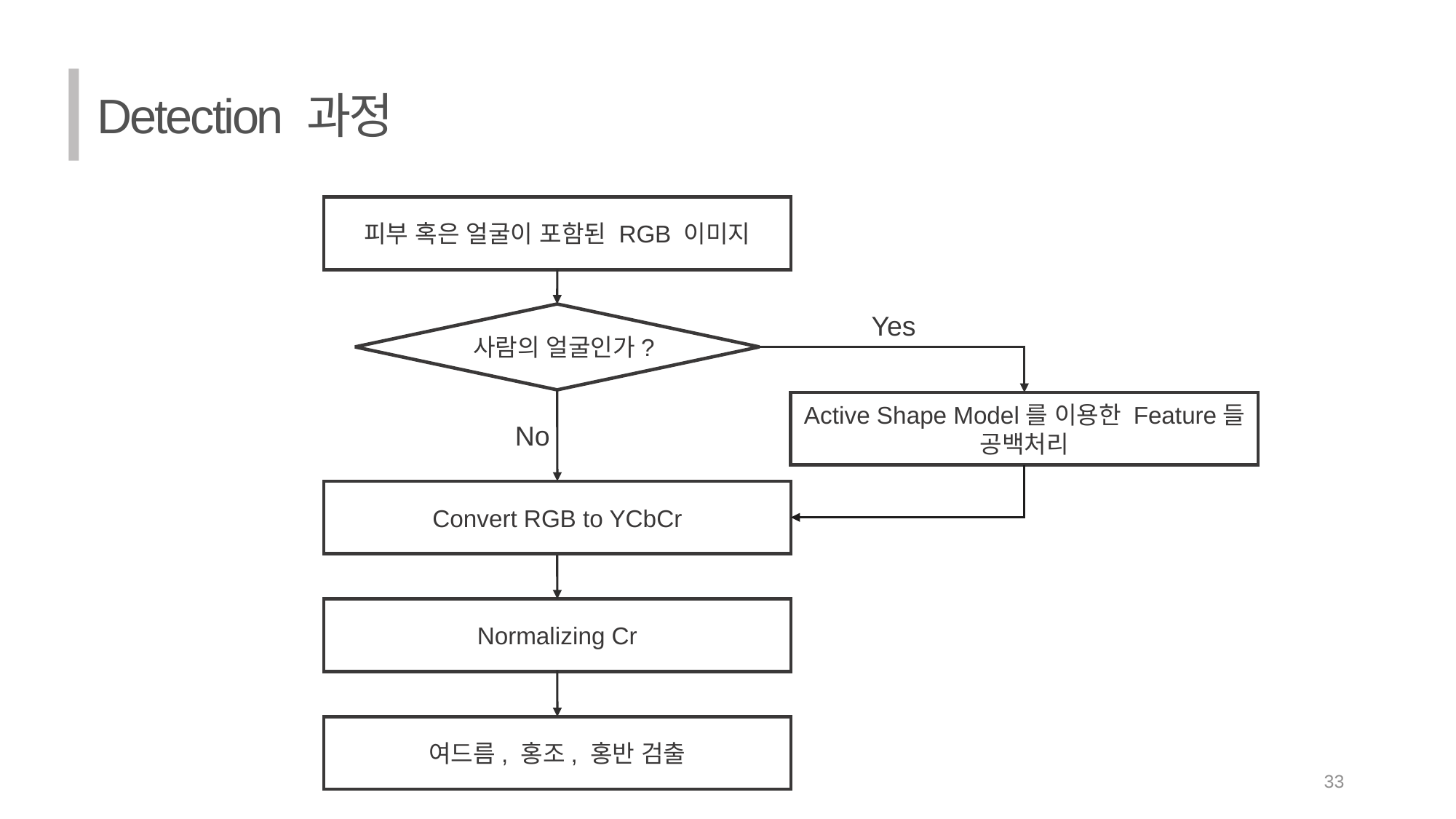

Detection 과정
피부 혹은 얼굴이 포함된 RGB 이미지
Yes
사람의 얼굴인가?
Active Shape Model를 이용한 Feature들 공백처리
No
Convert RGB to YCbCr
Normalizing Cr
여드름, 홍조, 홍반 검출
33